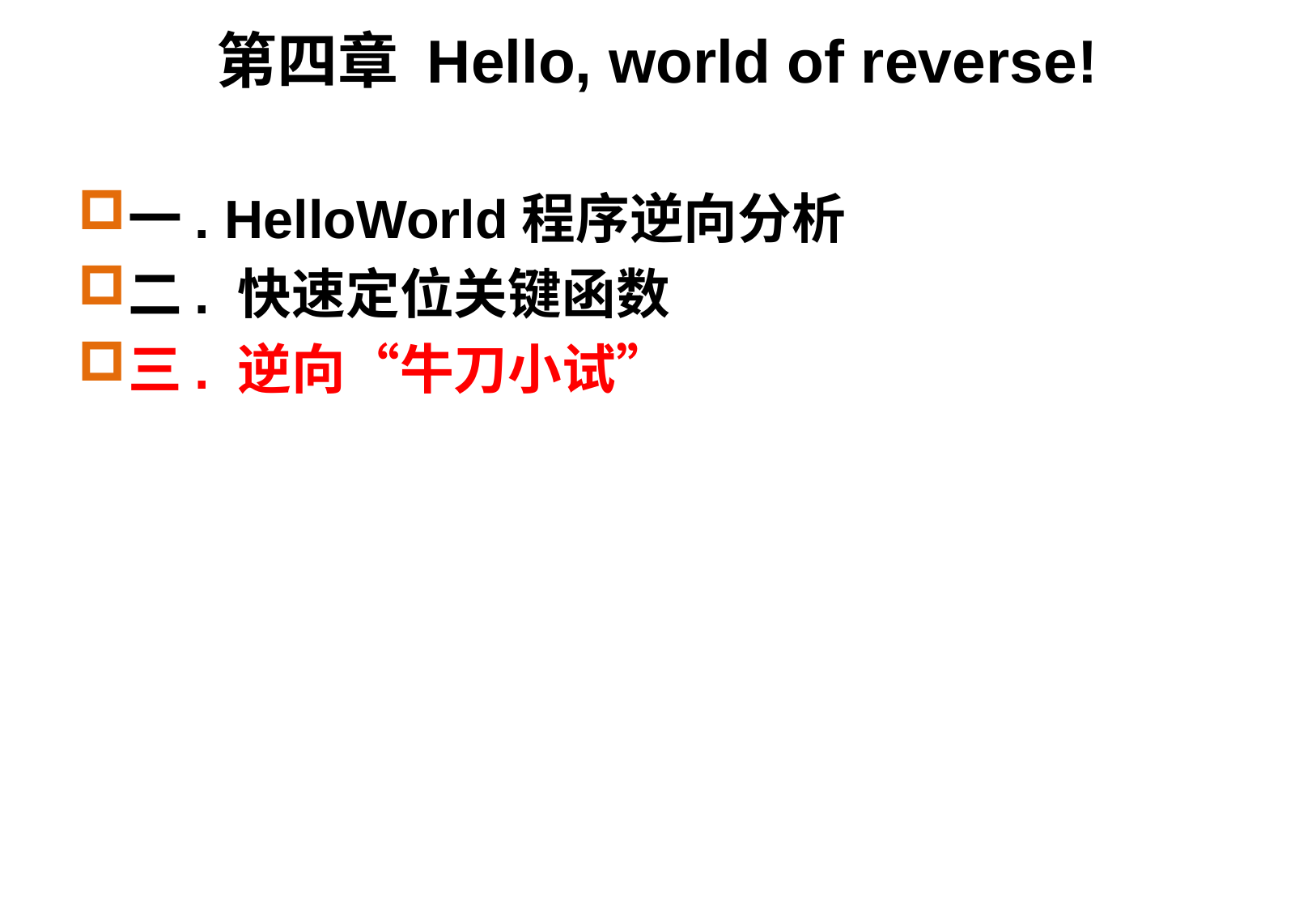

# 第四章 Hello, world of reverse!
一. HelloWorld程序逆向分析
二. 快速定位关键函数
三. 逆向“牛刀小试”